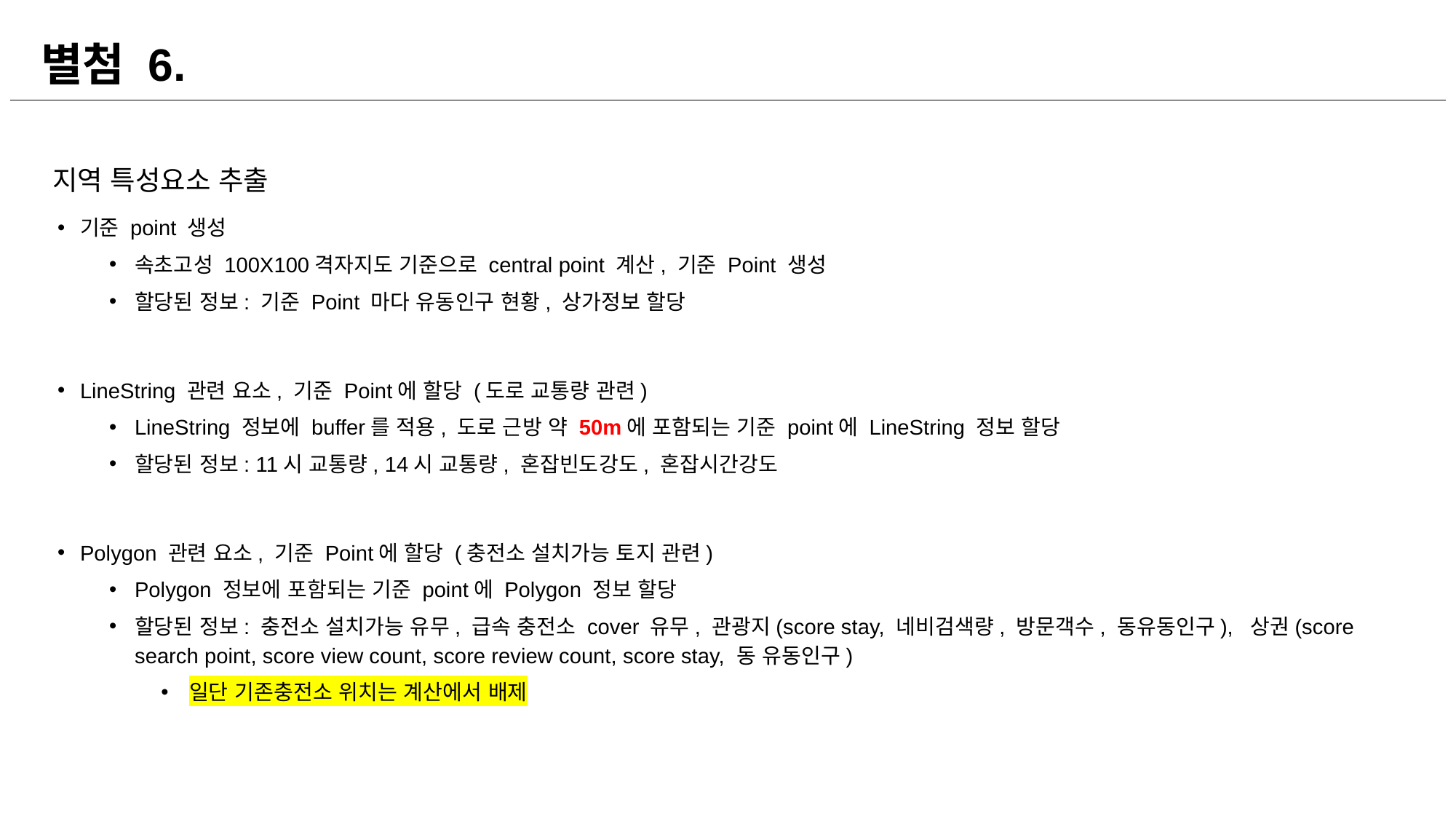

별첨 6.
지역 특성요소 추출
기준 point 생성
속초고성 100X100격자지도 기준으로 central point 계산, 기준 Point 생성
할당된 정보: 기준 Point 마다 유동인구 현황, 상가정보 할당

LineString 관련 요소, 기준 Point에 할당 (도로 교통량 관련)
LineString 정보에 buffer를 적용, 도로 근방 약 50m에 포함되는 기준 point에 LineString 정보 할당
할당된 정보: 11시 교통량, 14시 교통량, 혼잡빈도강도, 혼잡시간강도

Polygon 관련 요소, 기준 Point에 할당 (충전소 설치가능 토지 관련)
Polygon 정보에 포함되는 기준 point에 Polygon 정보 할당
할당된 정보: 충전소 설치가능 유무, 급속 충전소 cover 유무, 관광지(score stay, 네비검색량, 방문객수, 동유동인구),  상권(score search point, score view count, score review count, score stay, 동 유동인구)
일단 기존충전소 위치는 계산에서 배제